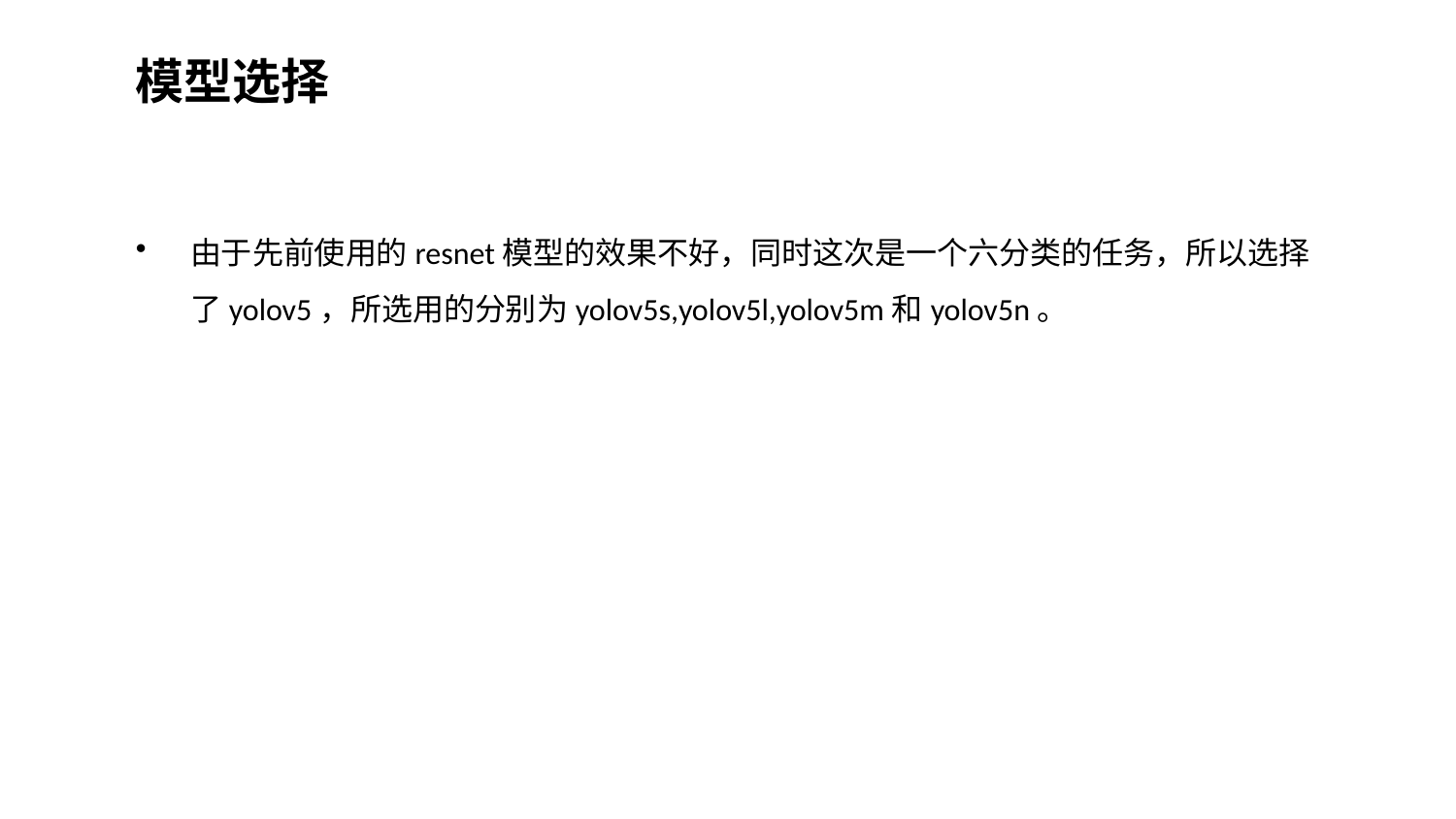

模型选择
由于先前使用的resnet模型的效果不好，同时这次是一个六分类的任务，所以选择了yolov5，所选用的分别为yolov5s,yolov5l,yolov5m和yolov5n。